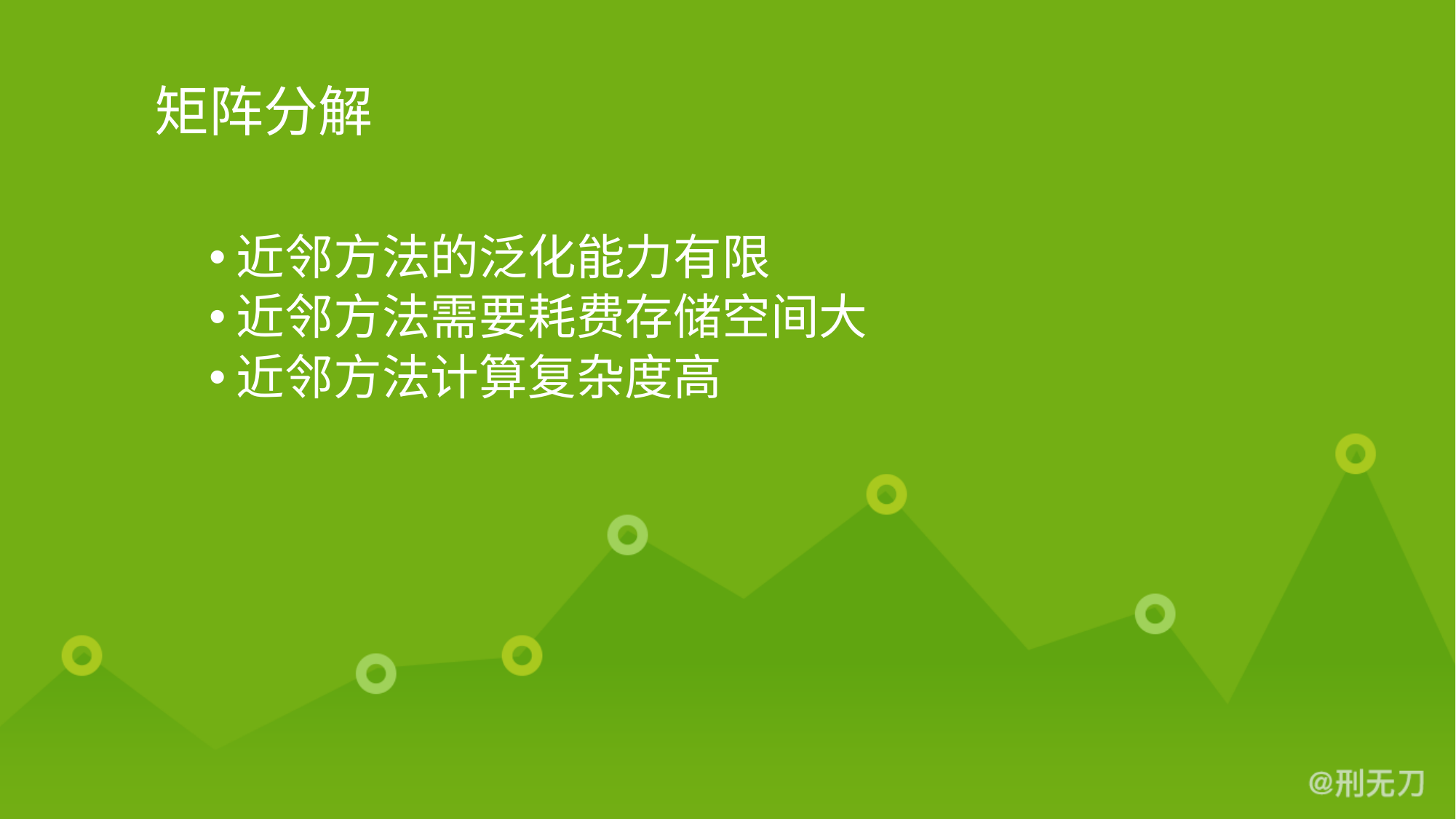

# 矩阵分解
近邻方法的泛化能力有限
近邻方法需要耗费存储空间大
近邻方法计算复杂度高